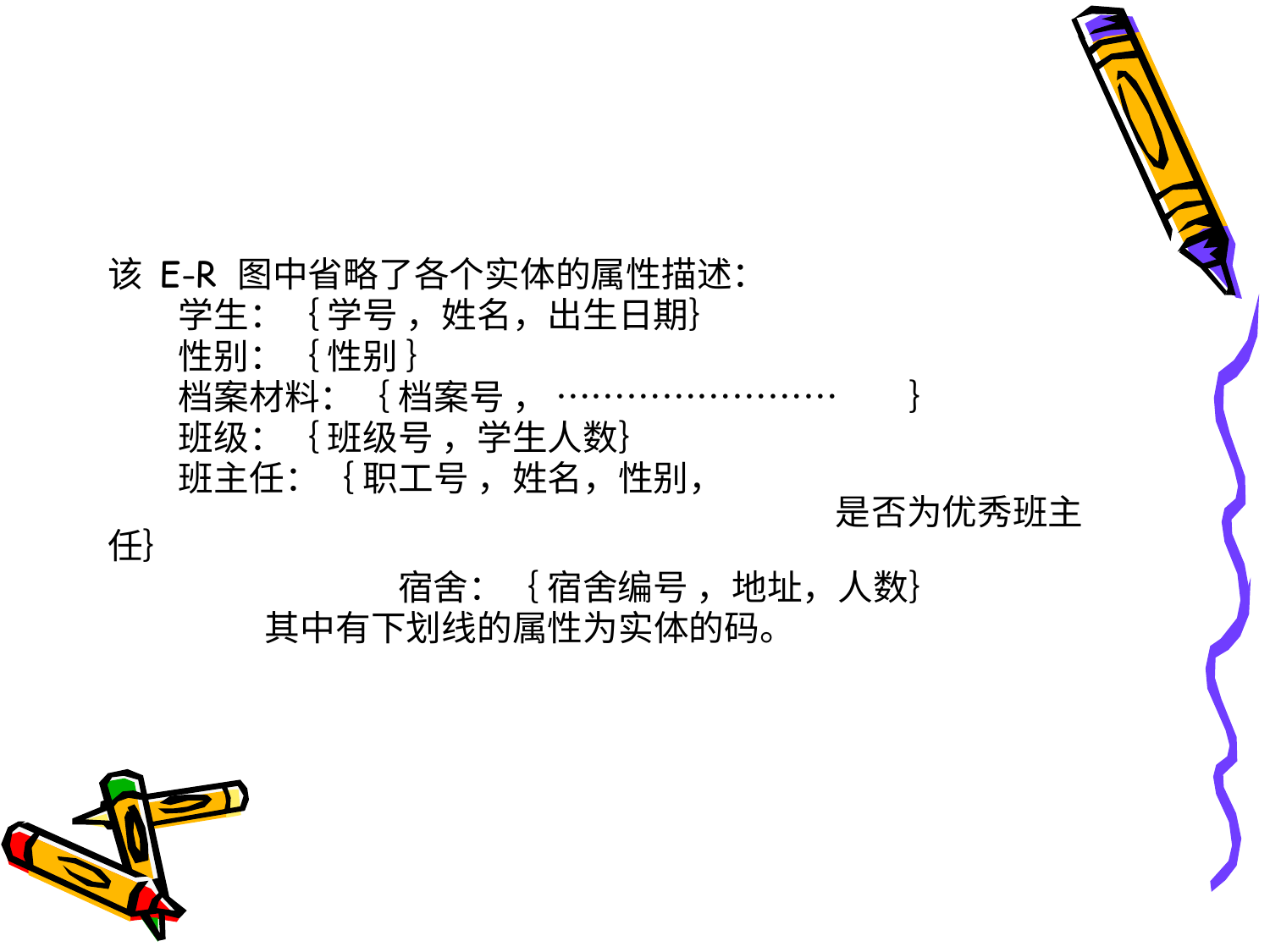

#
该 E-R 图中省略了各个实体的属性描述：
　　学生：｛ 学号 ，姓名，出生日期｝
　　性别：｛ 性别 ｝
　　档案材料：｛ 档案号 ， ……………………         ｝
　　班级：｛ 班级号 ，学生人数｝
　　班主任：｛ 职工号 ，姓名，性别，                                                                                                                                                    是否为优秀班主任｝
                                    宿舍：｛ 宿舍编号 ，地址，人数｝
                   其中有下划线的属性为实体的码。